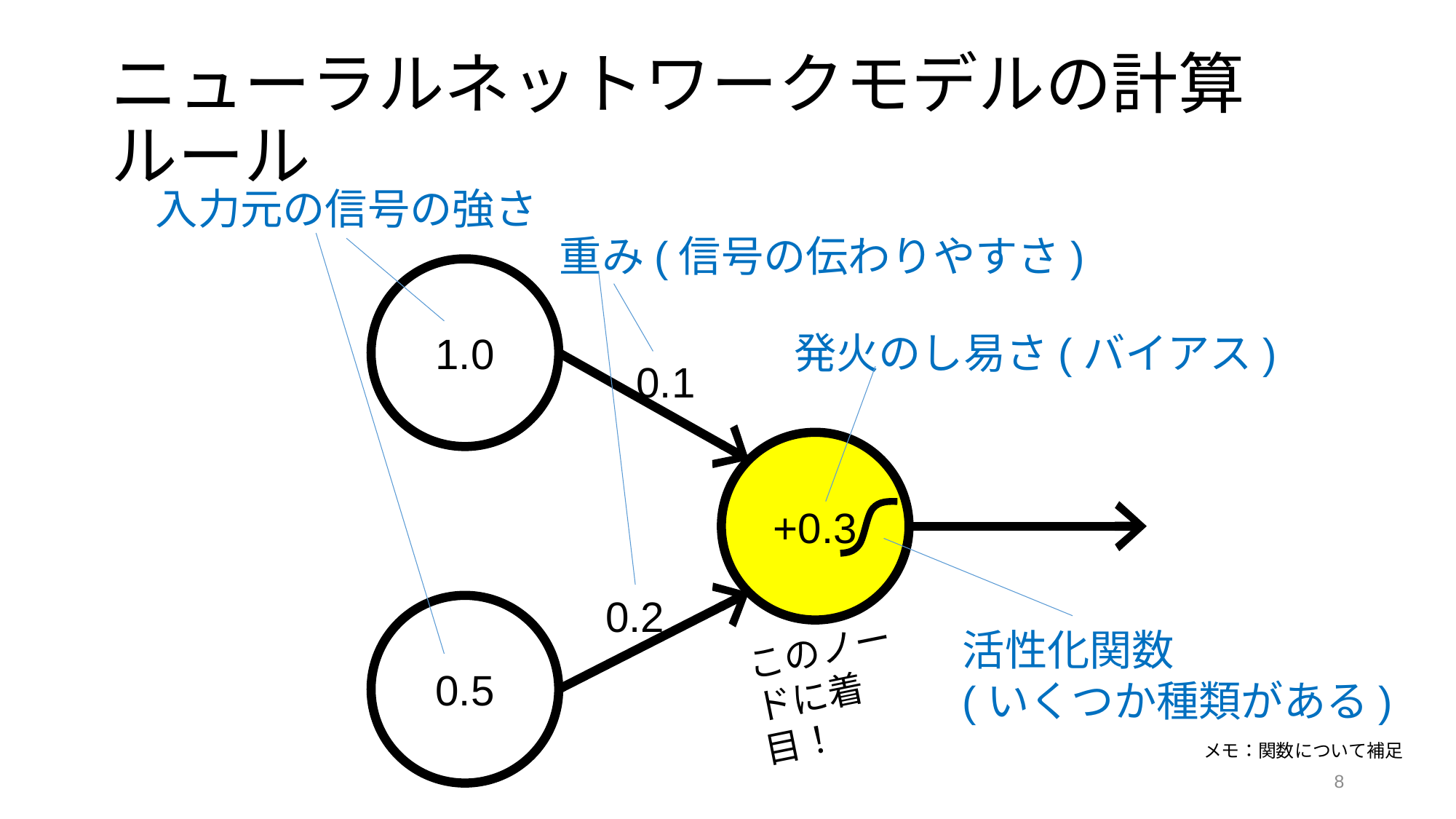

# ニューラルネットワークモデルの計算ルール
入力元の信号の強さ
重み(信号の伝わりやすさ)
1.0
発火のし易さ(バイアス)
0.1
+0.3

0.2
0.5
活性化関数
(いくつか種類がある)
このノードに着目！
メモ：関数について補足
8